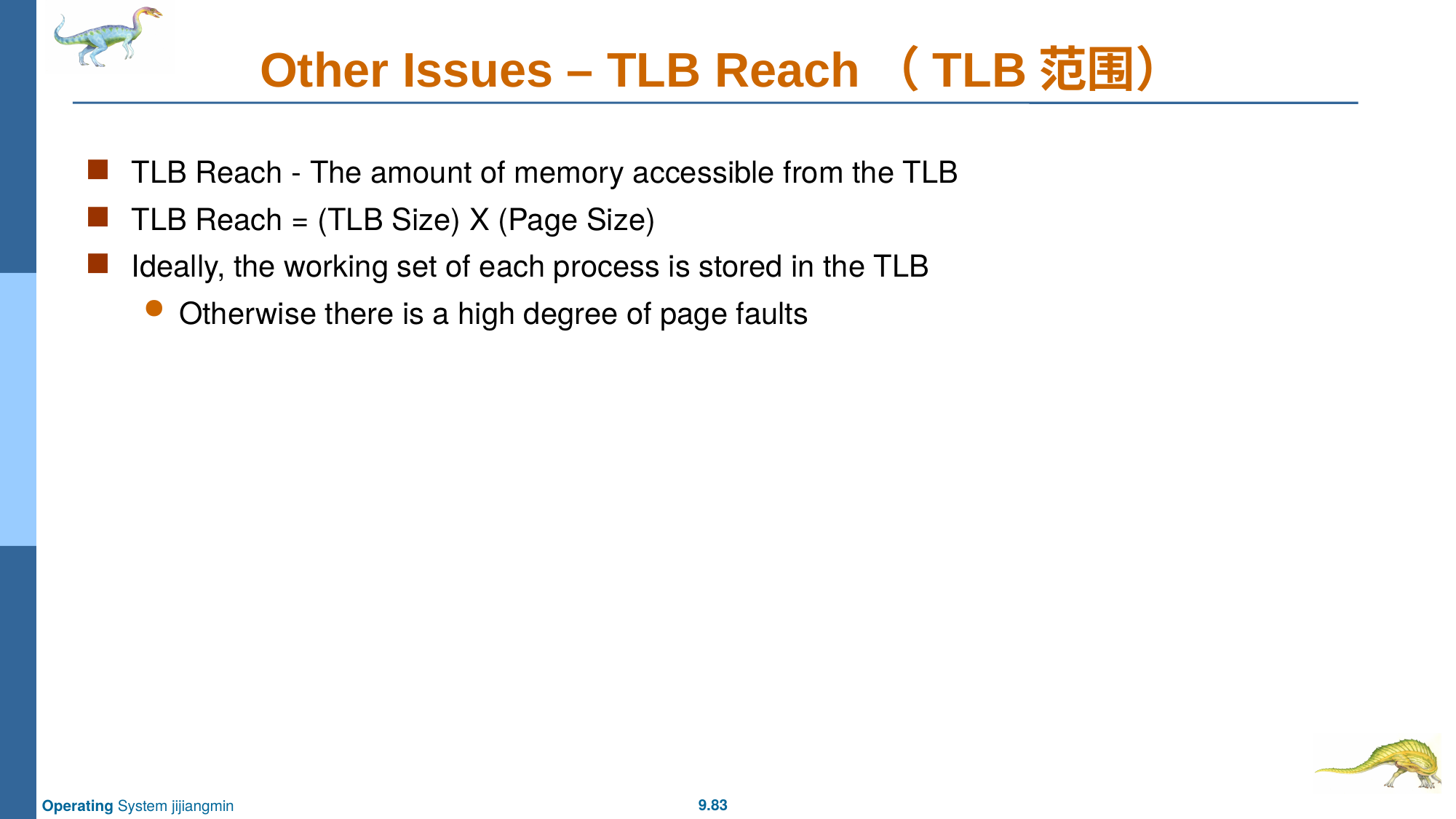

# Other Issues – TLB Reach（TLB范围）
TLB Reach - The amount of memory accessible from the TLB
TLB Reach = (TLB Size) X (Page Size)
Ideally, the working set of each process is stored in the TLB
Otherwise there is a high degree of page faults